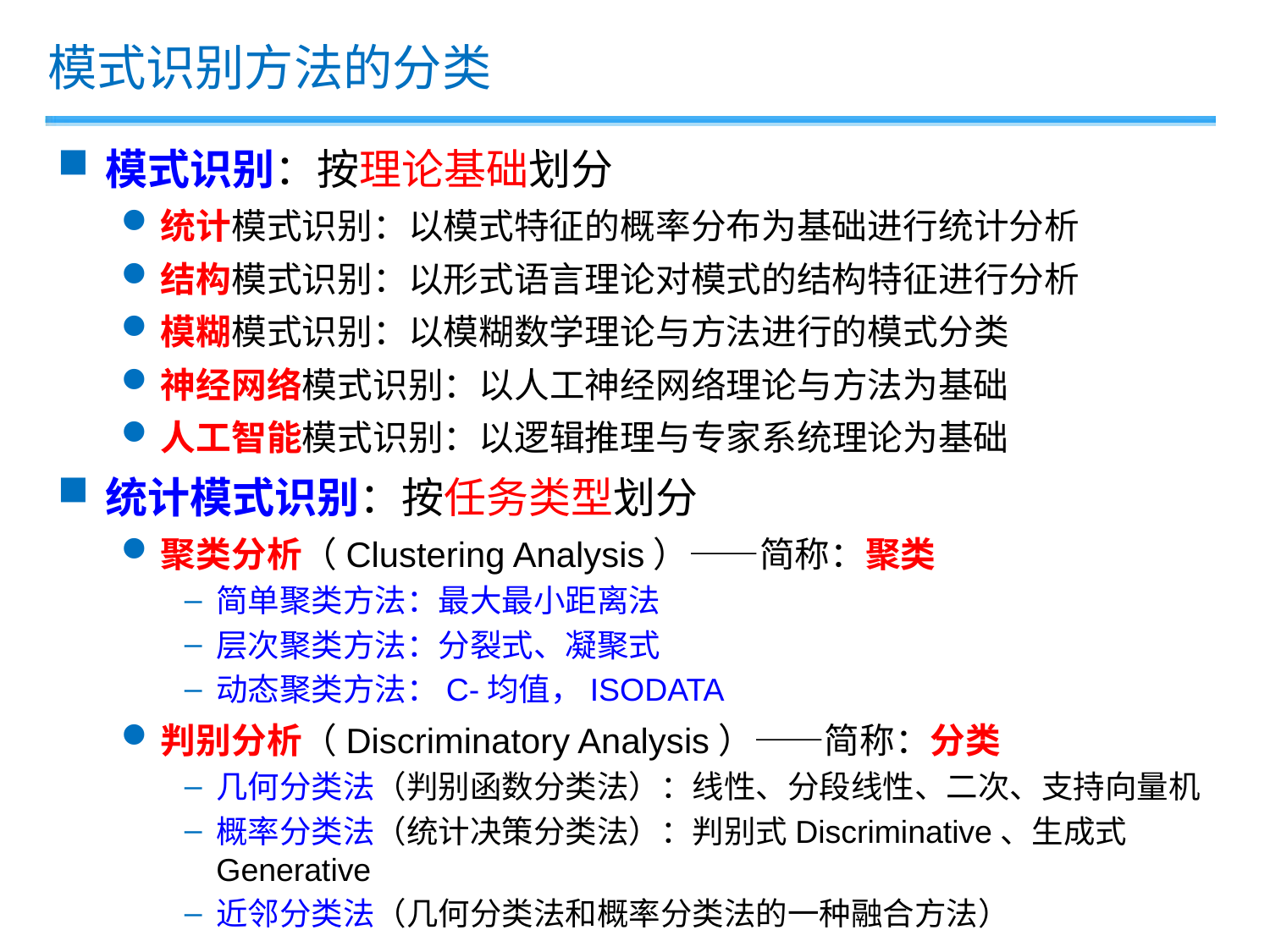

模式识别方法的分类
模式识别：按理论基础划分
统计模式识别：以模式特征的概率分布为基础进行统计分析
结构模式识别：以形式语言理论对模式的结构特征进行分析
模糊模式识别：以模糊数学理论与方法进行的模式分类
神经网络模式识别：以人工神经网络理论与方法为基础
人工智能模式识别：以逻辑推理与专家系统理论为基础
统计模式识别：按任务类型划分
聚类分析（Clustering Analysis）——简称：聚类
简单聚类方法：最大最小距离法
层次聚类方法：分裂式、凝聚式
动态聚类方法：C-均值，ISODATA
判别分析（Discriminatory Analysis）——简称：分类
几何分类法（判别函数分类法）：线性、分段线性、二次、支持向量机
概率分类法（统计决策分类法）：判别式Discriminative、生成式Generative
近邻分类法（几何分类法和概率分类法的一种融合方法）